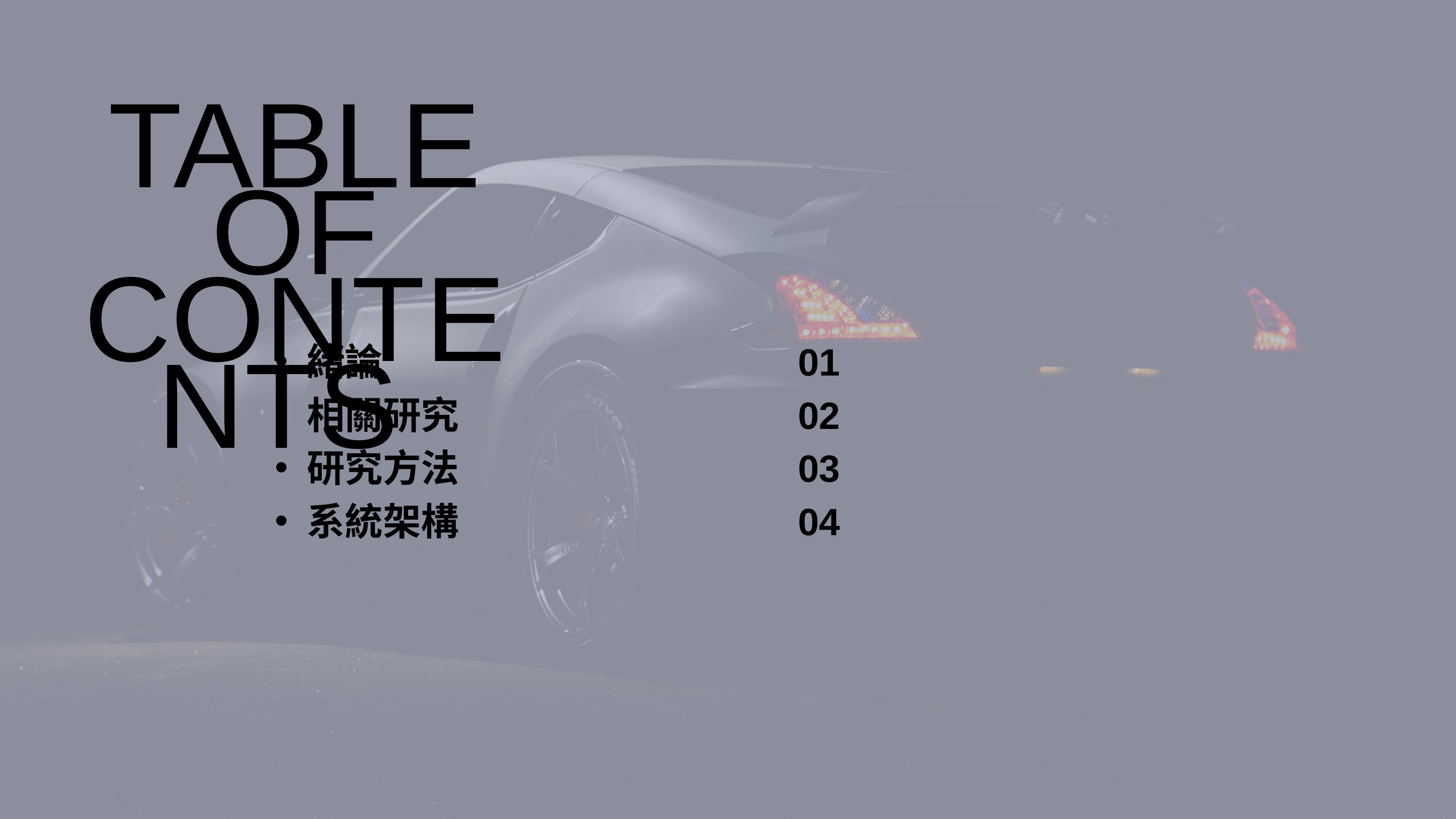

TABLE OF CONTENTS
緒論
相關研究
研究方法
系統架構

01
02
03
04